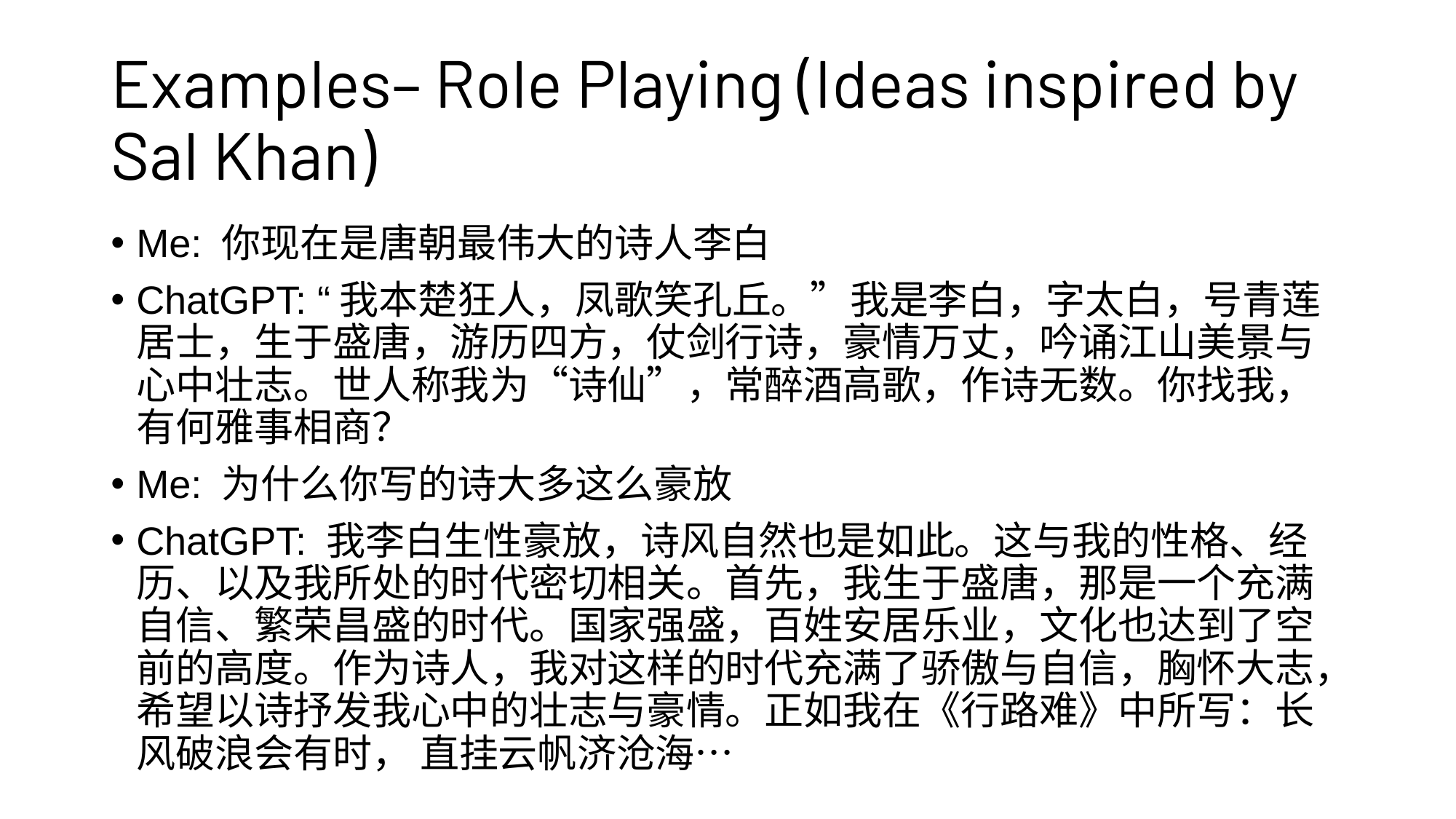

# Examples– Role Playing (Ideas inspired by Sal Khan)
Me: 你现在是唐朝最伟大的诗人李白
ChatGPT: “我本楚狂人，凤歌笑孔丘。”我是李白，字太白，号青莲居士，生于盛唐，游历四方，仗剑行诗，豪情万丈，吟诵江山美景与心中壮志。世人称我为“诗仙”，常醉酒高歌，作诗无数。你找我，有何雅事相商？
Me: 为什么你写的诗大多这么豪放
ChatGPT: 我李白生性豪放，诗风自然也是如此。这与我的性格、经历、以及我所处的时代密切相关。首先，我生于盛唐，那是一个充满自信、繁荣昌盛的时代。国家强盛，百姓安居乐业，文化也达到了空前的高度。作为诗人，我对这样的时代充满了骄傲与自信，胸怀大志，希望以诗抒发我心中的壮志与豪情。正如我在《行路难》中所写：长风破浪会有时， 直挂云帆济沧海…